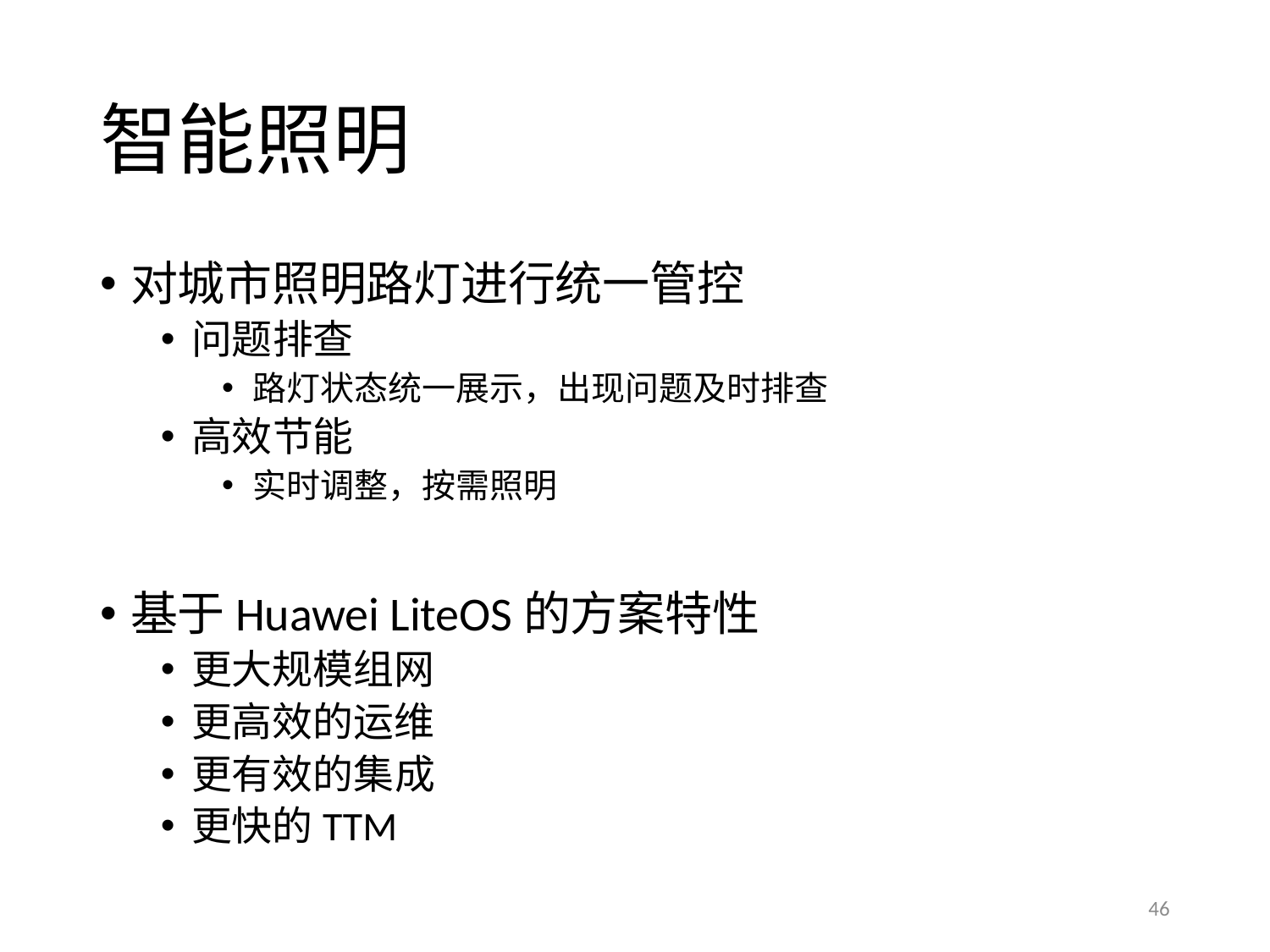

# 智能照明
对城市照明路灯进行统一管控
问题排查
路灯状态统一展示，出现问题及时排查
高效节能
实时调整，按需照明

基于Huawei LiteOS的方案特性
更大规模组网
更高效的运维
更有效的集成
更快的TTM
46